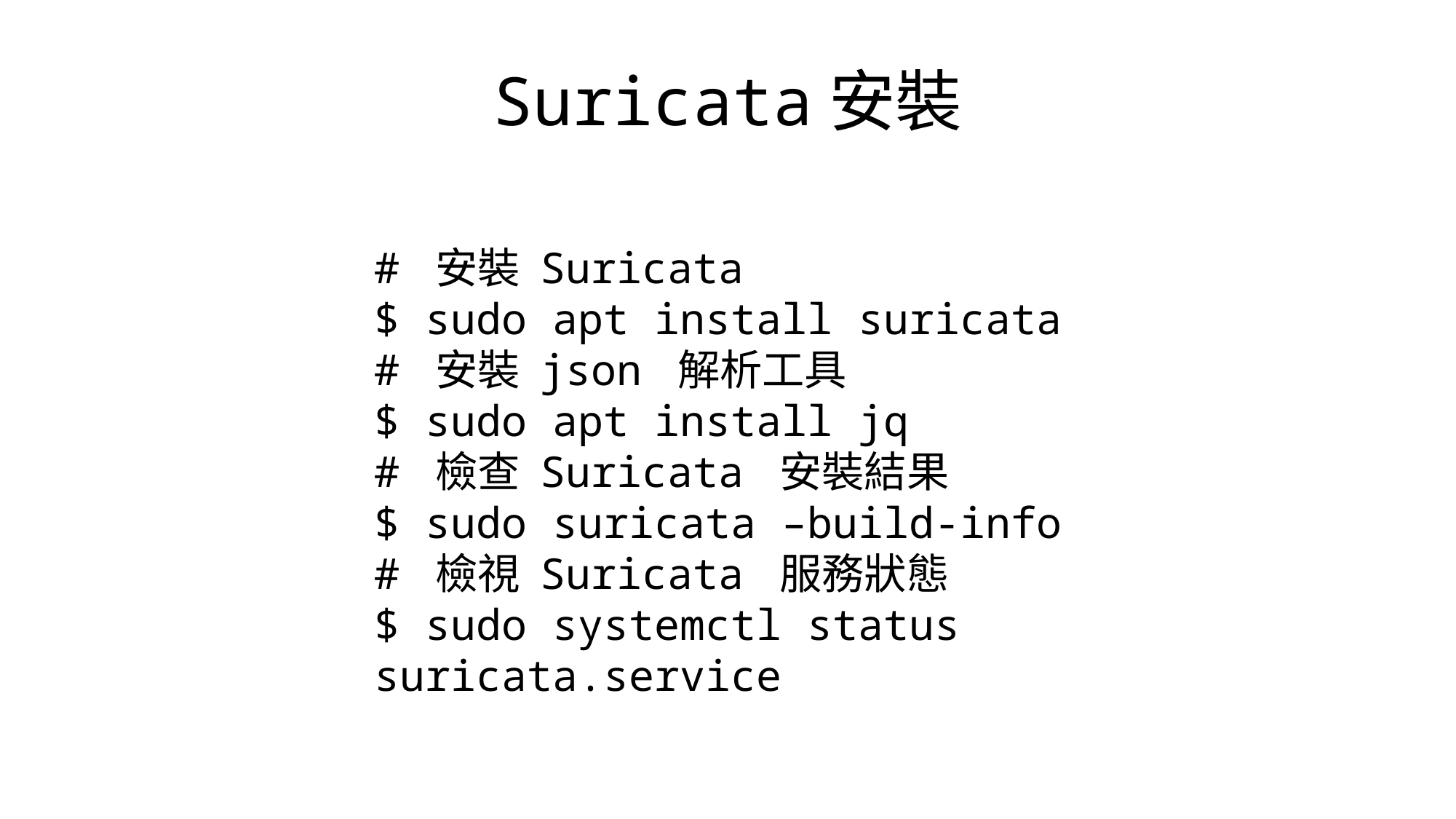

Suricata安裝
# 安裝 Suricata
$ sudo apt install suricata
# 安裝 json 解析工具
$ sudo apt install jq
# 檢查 Suricata 安裝結果
$ sudo suricata –build-info
# 檢視 Suricata 服務狀態
$ sudo systemctl status suricata.service